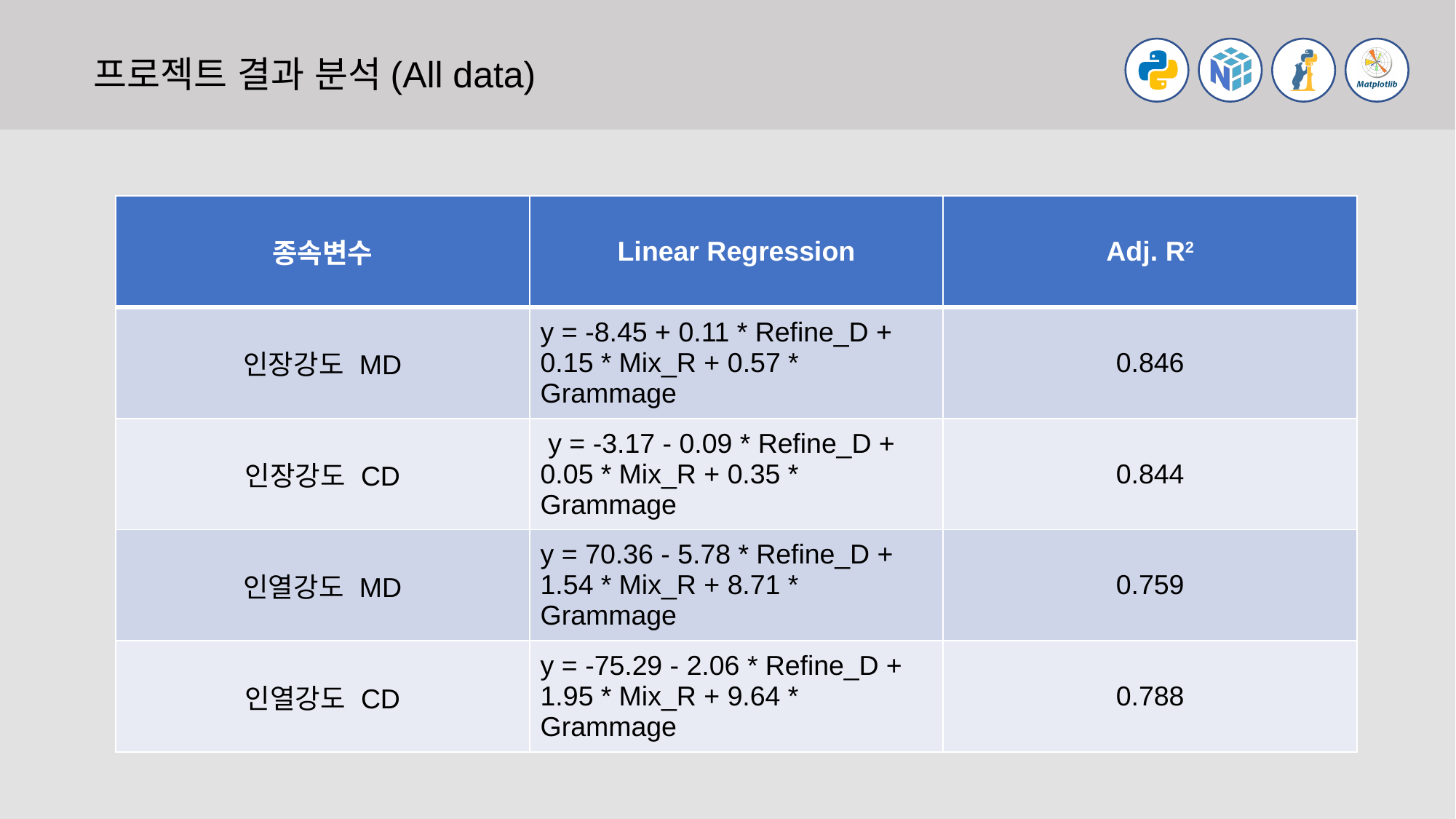

프로젝트 결과 분석(All data)

| 종속변수 | Linear Regression | Adj. R2 |
| --- | --- | --- |
| 인장강도 MD | y = -8.45 + 0.11 \* Refine\_D + 0.15 \* Mix\_R + 0.57 \* Grammage | 0.846 |
| 인장강도 CD | y = -3.17 - 0.09 \* Refine\_D + 0.05 \* Mix\_R + 0.35 \* Grammage | 0.844 |
| 인열강도 MD | y = 70.36 - 5.78 \* Refine\_D + 1.54 \* Mix\_R + 8.71 \* Grammage | 0.759 |
| 인열강도 CD | y = -75.29 - 2.06 \* Refine\_D + 1.95 \* Mix\_R + 9.64 \* Grammage | 0.788 |